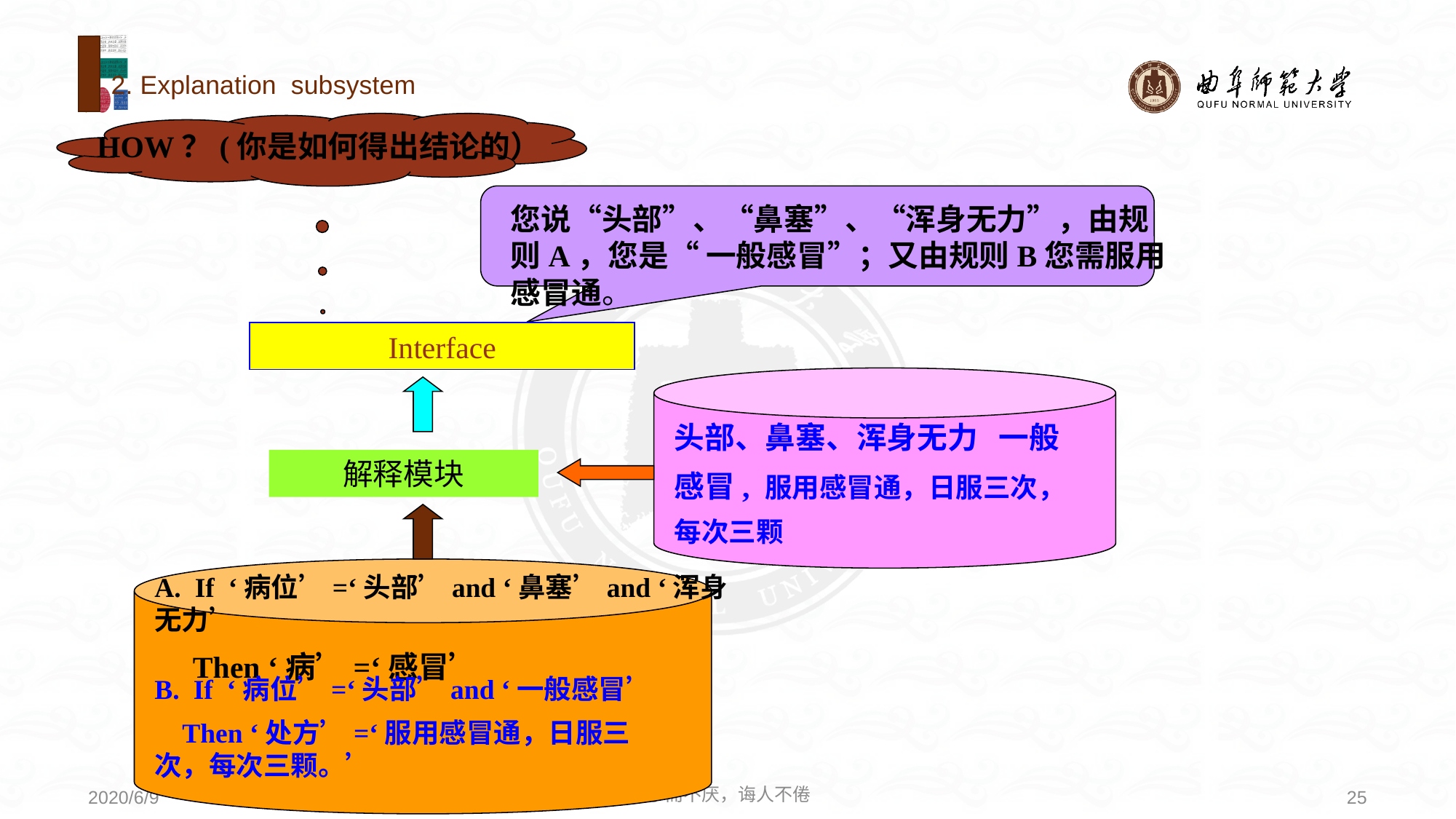

# 2. Explanation  subsystem

HOW？(你是如何得出结论的）

您说“头部”、“鼻塞”、“浑身无力”，由规则A，您是“ 一般感冒”；又由规则B您需服用感冒通。
Interface

头部、鼻塞、浑身无力   一般
感冒, 服用感冒通，日服三次，
每次三颗

解释模块

A.  If  ‘病位’=‘头部’and ‘鼻塞’and ‘浑身无力’
     Then ‘病’=‘感冒’
B.  If  ‘病位’=‘头部’and ‘一般感冒’
    Then ‘处方’=‘服用感冒通，日服三次，每次三颗。’
学而不厌，诲人不倦
25
2020/6/9